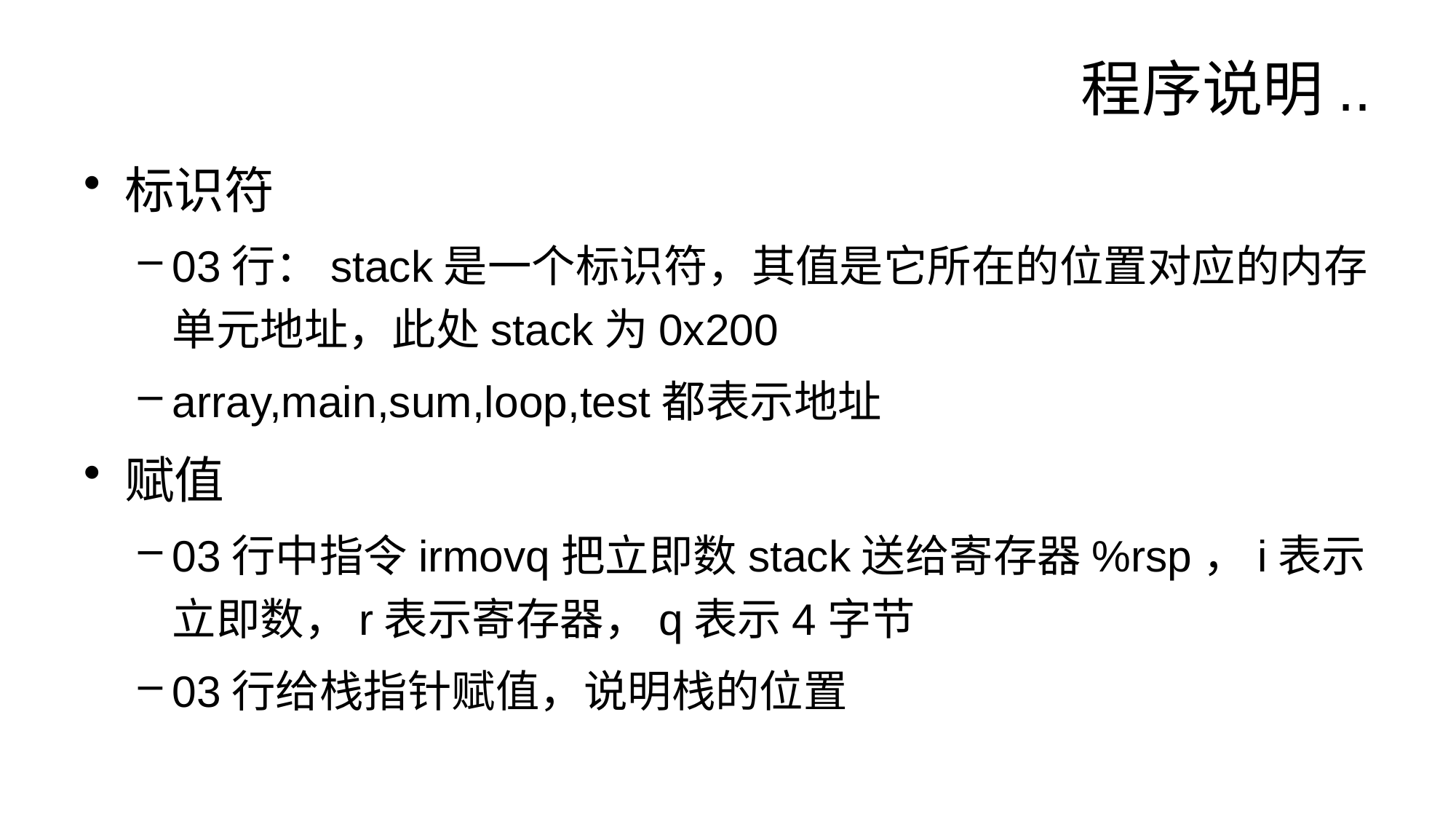

|  |  |
| --- | --- |
|  |  |
# 程序说明..
标识符
03行：stack是一个标识符，其值是它所在的位置对应的内存单元地址，此处stack为0x200
array,main,sum,loop,test都表示地址
赋值
03行中指令irmovq把立即数stack送给寄存器%rsp，i表示立即数，r表示寄存器，q表示4字节
03行给栈指针赋值，说明栈的位置